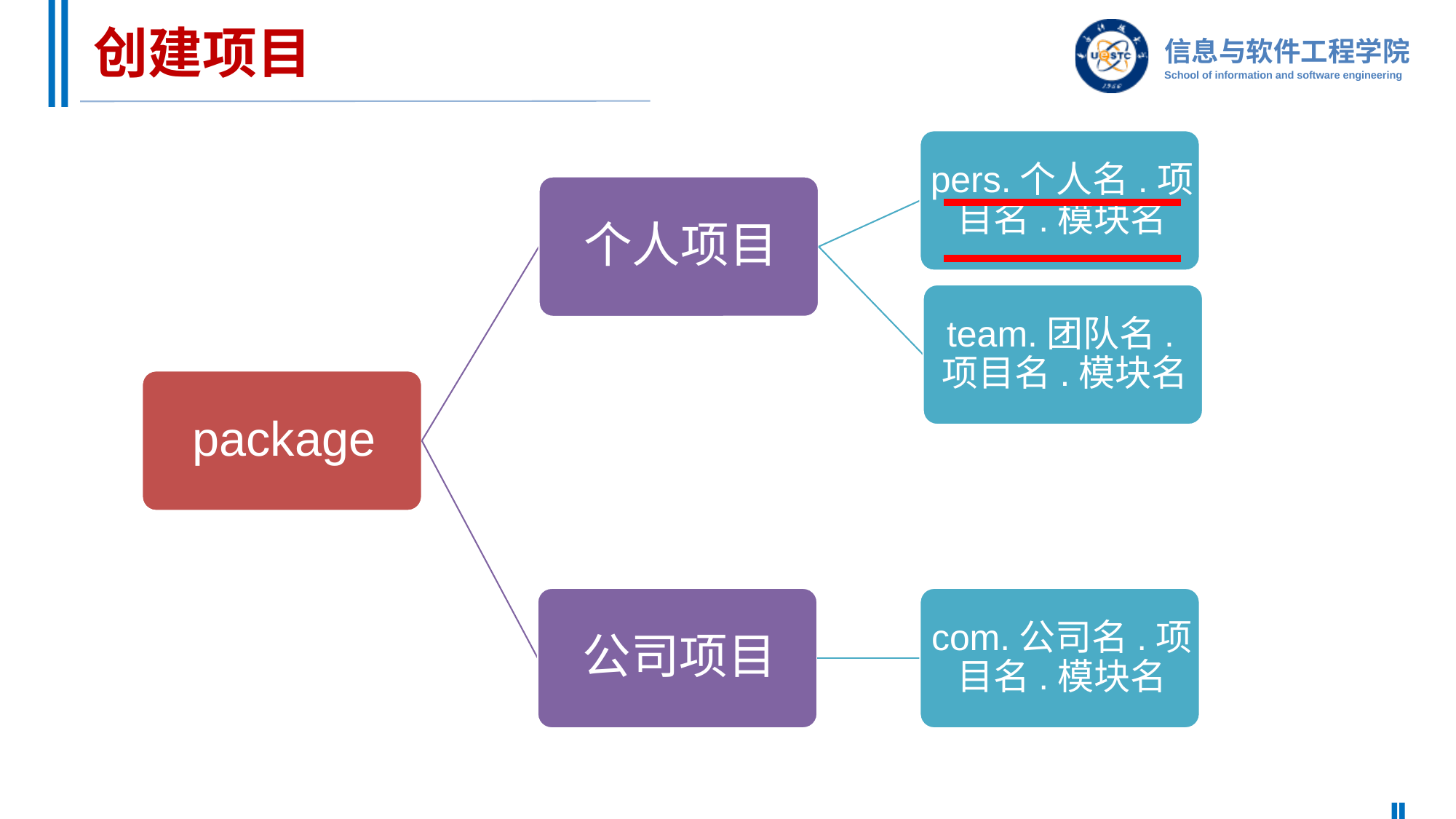

# 创建项目
package

个人项目

pers.个人名.项目名.模块名

team.团队名.项目名.模块名

公司项目

com.公司名.项目名.模块名